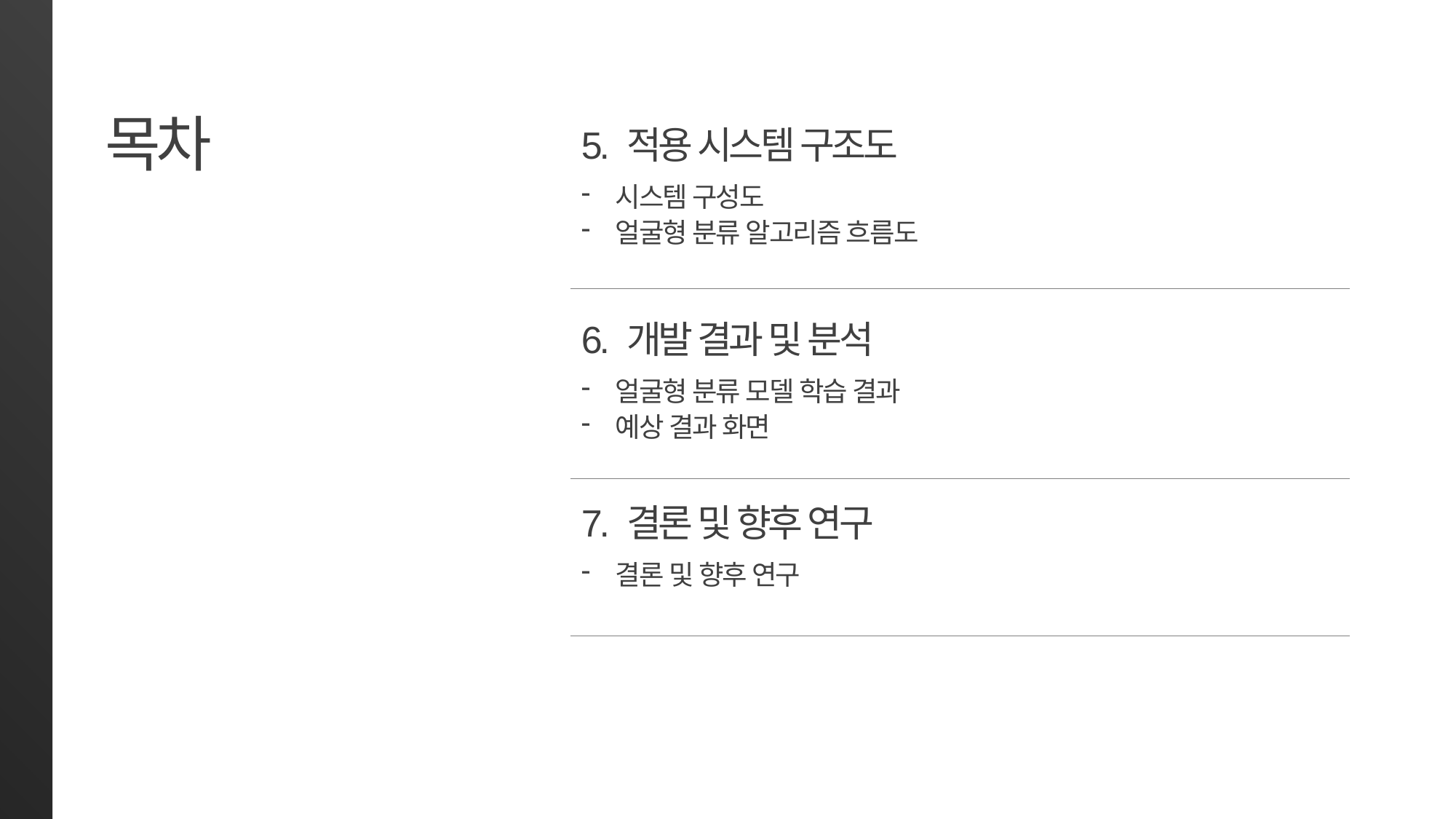

목차
5. 적용 시스템 구조도
시스템 구성도
얼굴형 분류 알고리즘 흐름도

6. 개발 결과 및 분석
얼굴형 분류 모델 학습 결과
예상 결과 화면
7. 결론 및 향후 연구
결론 및 향후 연구